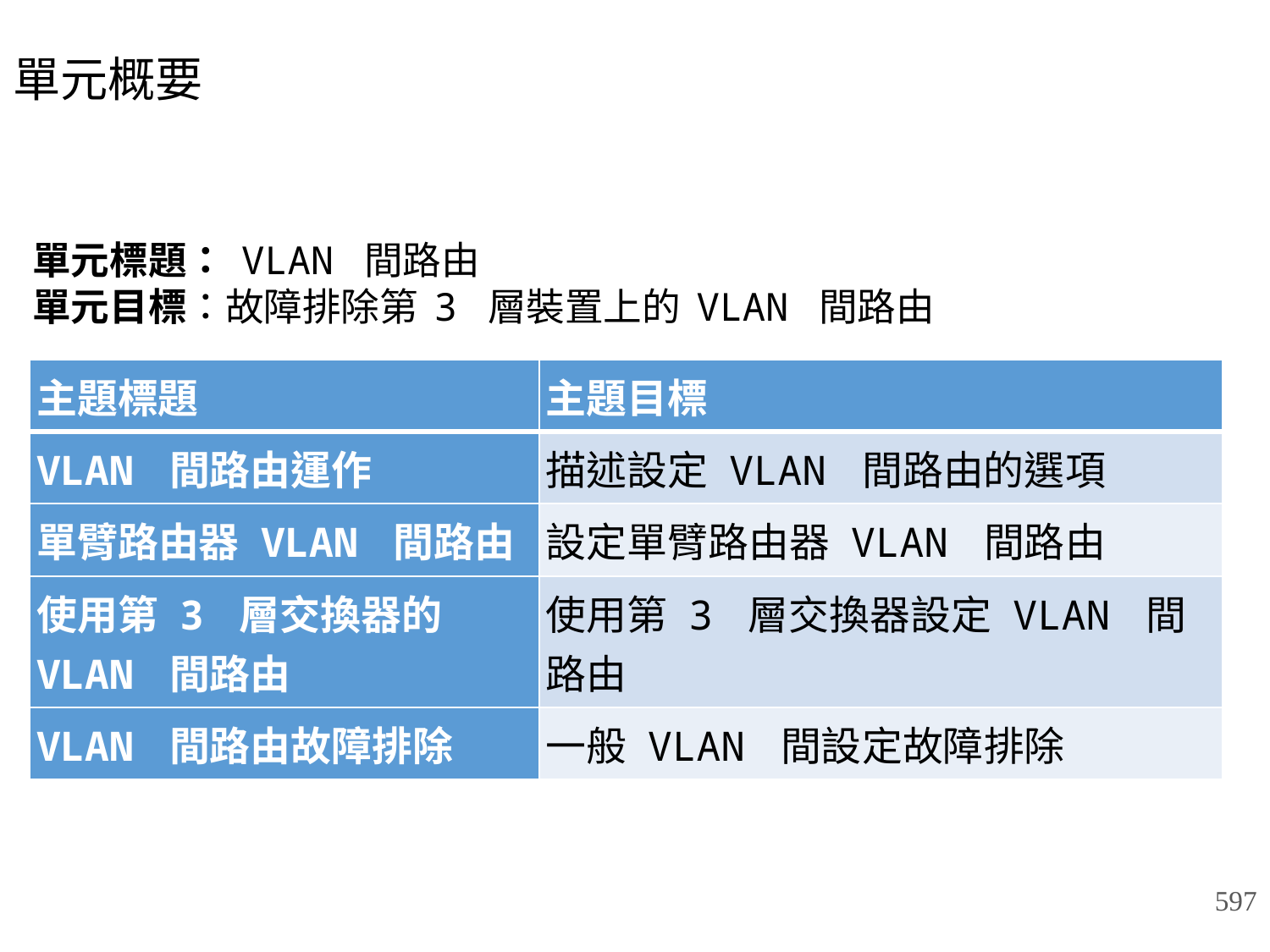

# 單元概要
單元標題： VLAN 間路由
單元目標：故障排除第 3 層裝置上的 VLAN 間路由
| 主題標題 | 主題目標 |
| --- | --- |
| VLAN 間路由運作 | 描述設定 VLAN 間路由的選項 |
| 單臂路由器 VLAN 間路由 | 設定單臂路由器 VLAN 間路由 |
| 使用第 3 層交換器的 VLAN 間路由 | 使用第 3 層交換器設定 VLAN 間路由 |
| VLAN 間路由故障排除 | 一般 VLAN 間設定故障排除 |
597